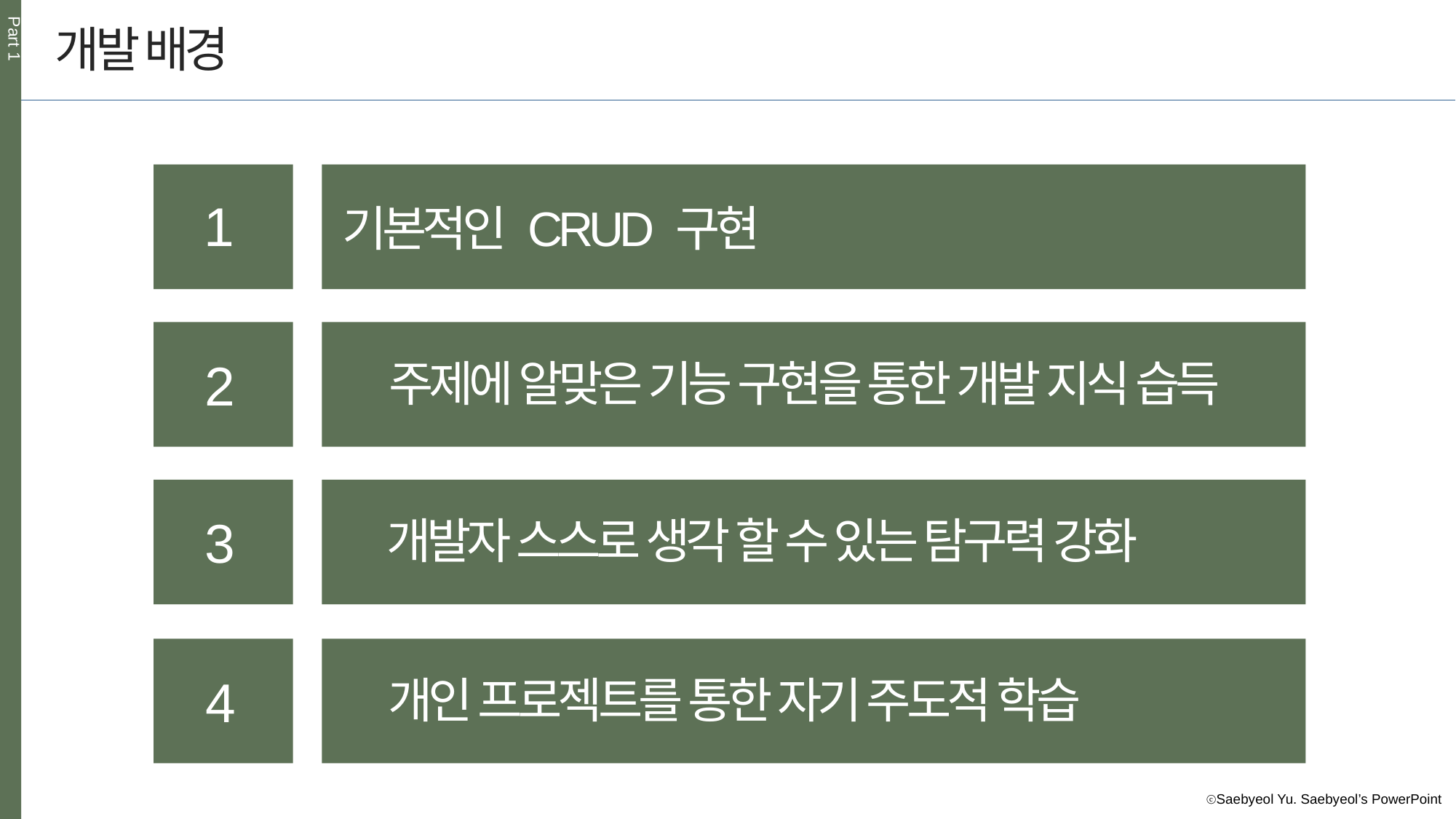

Part 1
개발 배경

1
기본적인 CRUD 구현

2
주제에 알맞은 기능 구현을 통한 개발 지식 습득

3
개발자 스스로 생각 할 수 있는 탐구력 강화

4
개인 프로젝트를 통한 자기 주도적 학습